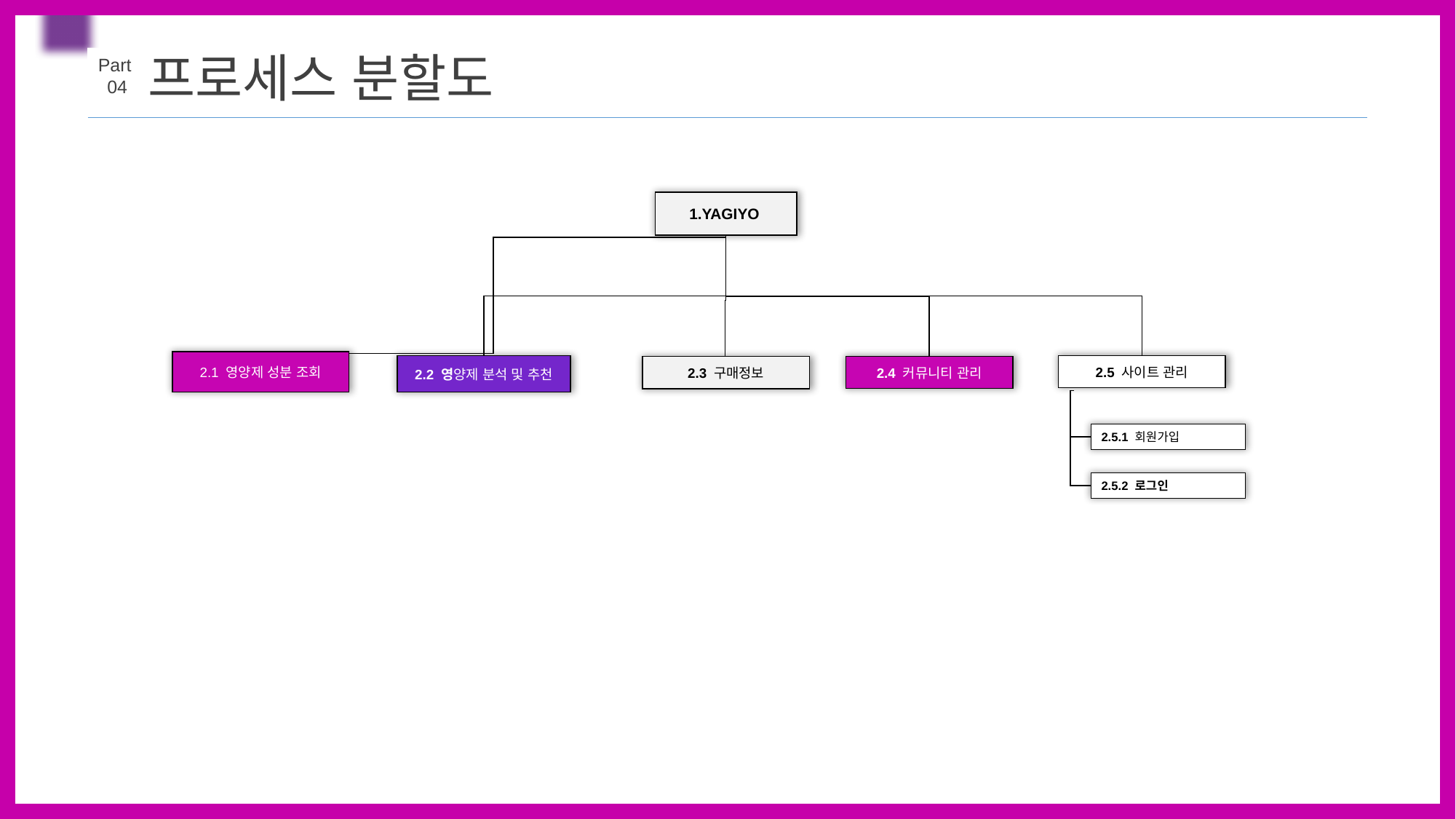

프로세스 분할도
Part
 04
 1.YAGIYO

2.1 영양제 성분 조회

2.2 영양제 분석 및 추천
2.5 사이트 관리
2.4 커뮤니티 관리

2.3 구매정보

2.5.1 회원가입
2.5.2 로그인